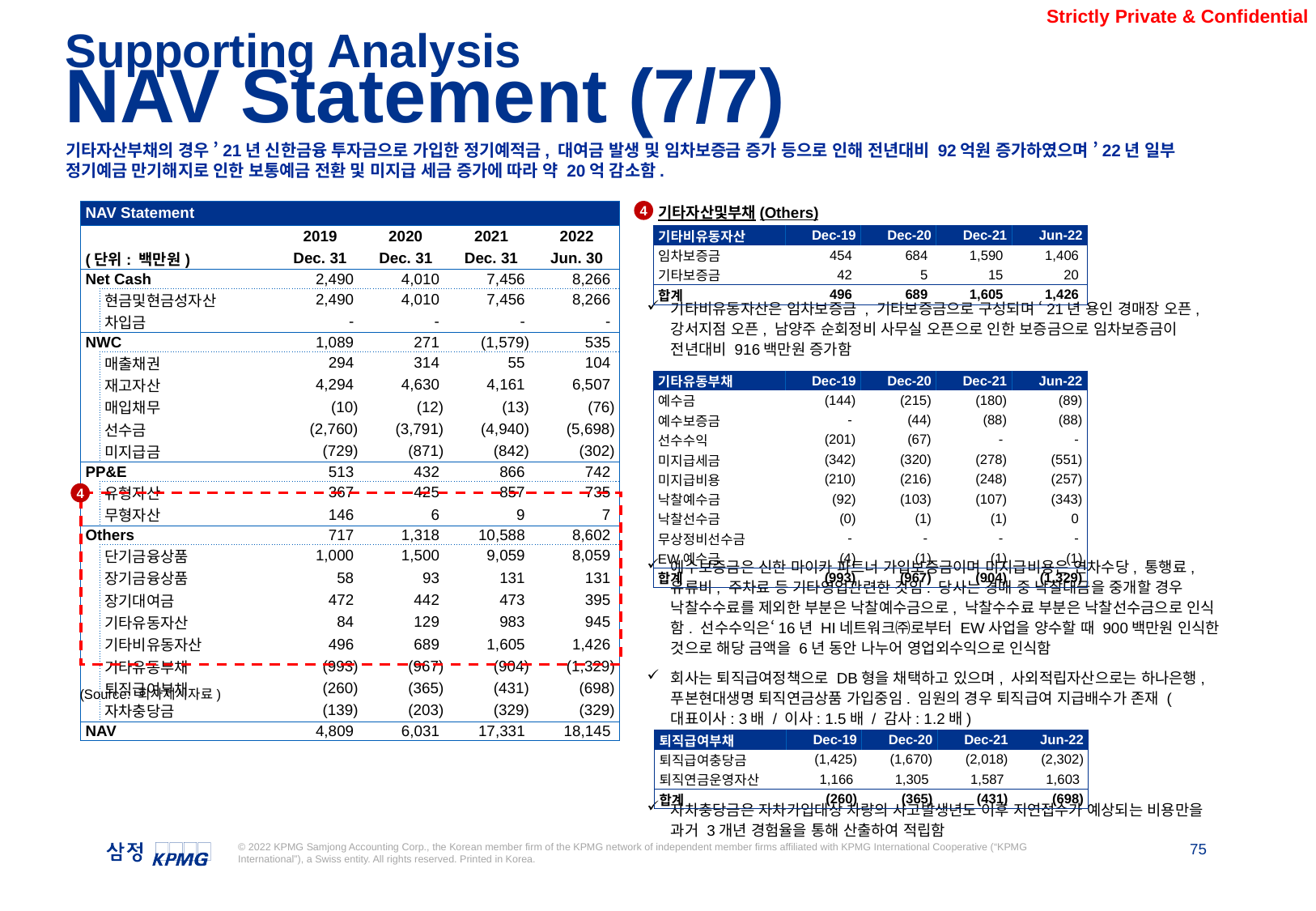

Supporting Analysis
NAV Statement (7/7)
기타자산부채의 경우 ’21년 신한금융 투자금으로 가입한 정기예적금, 대여금 발생 및 임차보증금 증가 등으로 인해 전년대비 92억원 증가하였으며 ’22년 일부 정기예금 만기해지로 인한 보통예금 전환 및 미지급 세금 증가에 따라 약 20억 감소함.
4
| NAV Statement |  |  |  |  |  |
| --- | --- | --- | --- | --- | --- |
|  |  | 2019 | 2020 | 2021 | 2022 |
| (단위: 백만원) |  | Dec. 31 | Dec. 31 | Dec. 31 | Jun. 30 |
| Net Cash |  | 2,490 | 4,010 | 7,456 | 8,266 |
|  | 현금및현금성자산 | 2,490 | 4,010 | 7,456 | 8,266 |
|  | 차입금 | - | - | - | - |
| NWC |  | 1,089 | 271 | (1,579) | 535 |
|  | 매출채권 | 294 | 314 | 55 | 104 |
|  | 재고자산 | 4,294 | 4,630 | 4,161 | 6,507 |
|  | 매입채무 | (10) | (12) | (13) | (76) |
|  | 선수금 | (2,760) | (3,791) | (4,940) | (5,698) |
|  | 미지급금 | (729) | (871) | (842) | (302) |
| PP&E |  | 513 | 432 | 866 | 742 |
|  | 유형자산 | 367 | 425 | 857 | 735 |
|  | 무형자산 | 146 | 6 | 9 | 7 |
| Others |  | 717 | 1,318 | 10,588 | 8,602 |
|  | 단기금융상품 | 1,000 | 1,500 | 9,059 | 8,059 |
|  | 장기금융상품 | 58 | 93 | 131 | 131 |
|  | 장기대여금 | 472 | 442 | 473 | 395 |
|  | 기타유동자산 | 84 | 129 | 983 | 945 |
|  | 기타비유동자산 | 496 | 689 | 1,605 | 1,426 |
|  | 기타유동부채 | (993) | (967) | (904) | (1,329) |
|  | 퇴직급여부채 | (260) | (365) | (431) | (698) |
|  | 자차충당금 | (139) | (203) | (329) | (329) |
| NAV |  | 4,809 | 6,031 | 17,331 | 18,145 |
기타자산및부채(Others)

기타비유동자산은 임차보증금 , 기타보증금으로 구성되며 ‘21년 용인 경매장 오픈, 강서지점 오픈, 남양주 순회정비 사무실 오픈으로 인한 보증금으로 임차보증금이 전년대비 916백만원 증가함

예수보증금은 신한 마이카 파트너 가입보증금이며 미지급비용은 연차수당, 통행료, 유류비, 주차료 등 기타영업관련한 것임. 당사는 경매 중 낙찰대금을 중개할 경우 낙찰수수료를 제외한 부분은 낙찰예수금으로, 낙찰수수료 부분은 낙찰선수금으로 인식함. 선수수익은‘16년 HI네트워크㈜로부터 EW사업을 양수할 때 900백만원 인식한 것으로 해당 금액을 6년 동안 나누어 영업외수익으로 인식함
회사는 퇴직급여정책으로 DB형을 채택하고 있으며, 사외적립자산으로는 하나은행, 푸본현대생명 퇴직연금상품 가입중임. 임원의 경우 퇴직급여 지급배수가 존재 (대표이사: 3배 / 이사: 1.5배 / 감사: 1.2배)

자차충당금은 자차가입대상 차량의 사고발생년도 이후 지연접수가 예상되는 비용만을 과거 3개년 경험율을 통해 산출하여 적립함
| 기타비유동자산 | Dec-19 | Dec-20 | Dec-21 | Jun-22 |
| --- | --- | --- | --- | --- |
| 임차보증금 | 454 | 684 | 1,590 | 1,406 |
| 기타보증금 | 42 | 5 | 15 | 20 |
| 합계 | 496 | 689 | 1,605 | 1,426 |
| 기타유동부채 | Dec-19 | Dec-20 | Dec-21 | Jun-22 |
| --- | --- | --- | --- | --- |
| 예수금 | (144) | (215) | (180) | (89) |
| 예수보증금 | - | (44) | (88) | (88) |
| 선수수익 | (201) | (67) | - | - |
| 미지급세금 | (342) | (320) | (278) | (551) |
| 미지급비용 | (210) | (216) | (248) | (257) |
| 낙찰예수금 | (92) | (103) | (107) | (343) |
| 낙찰선수금 | (0) | (1) | (1) | 0 |
| 무상정비선수금 | - | - | - | - |
| EW예수금 | (4) | (1) | (1) | (1) |
| 합계 | (993) | (967) | (904) | (1,329) |
4

(Source: 회사제시자료)
| 퇴직급여부채 | Dec-19 | Dec-20 | Dec-21 | Jun-22 |
| --- | --- | --- | --- | --- |
| 퇴직급여충당금 | (1,425) | (1,670) | (2,018) | (2,302) |
| 퇴직연금운영자산 | 1,166 | 1,305 | 1,587 | 1,603 |
| 합계 | (260) | (365) | (431) | (698) |